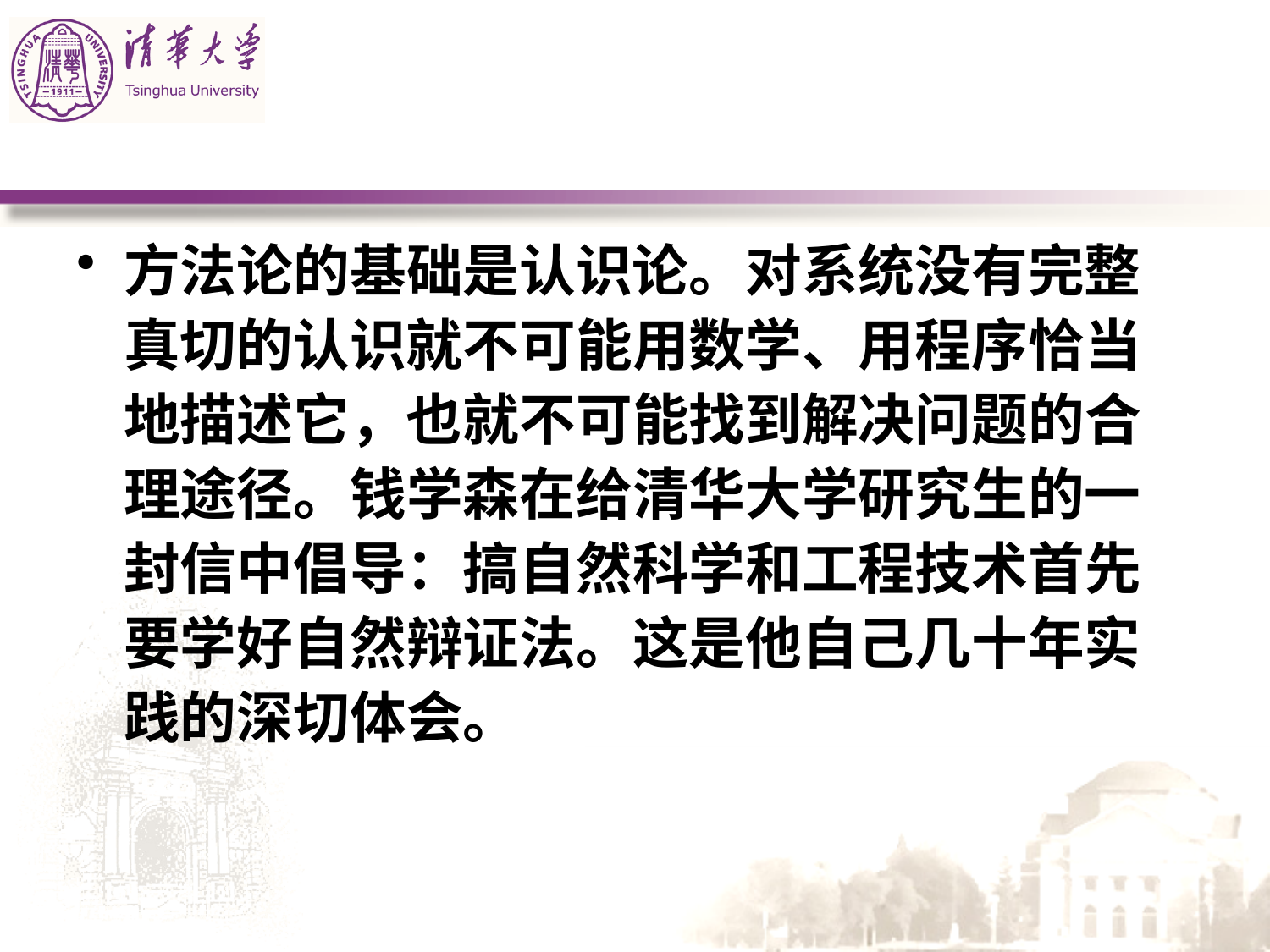

#
方法论的基础是认识论。对系统没有完整真切的认识就不可能用数学、用程序恰当地描述它，也就不可能找到解决问题的合理途径。钱学森在给清华大学研究生的一封信中倡导：搞自然科学和工程技术首先要学好自然辩证法。这是他自己几十年实践的深切体会。